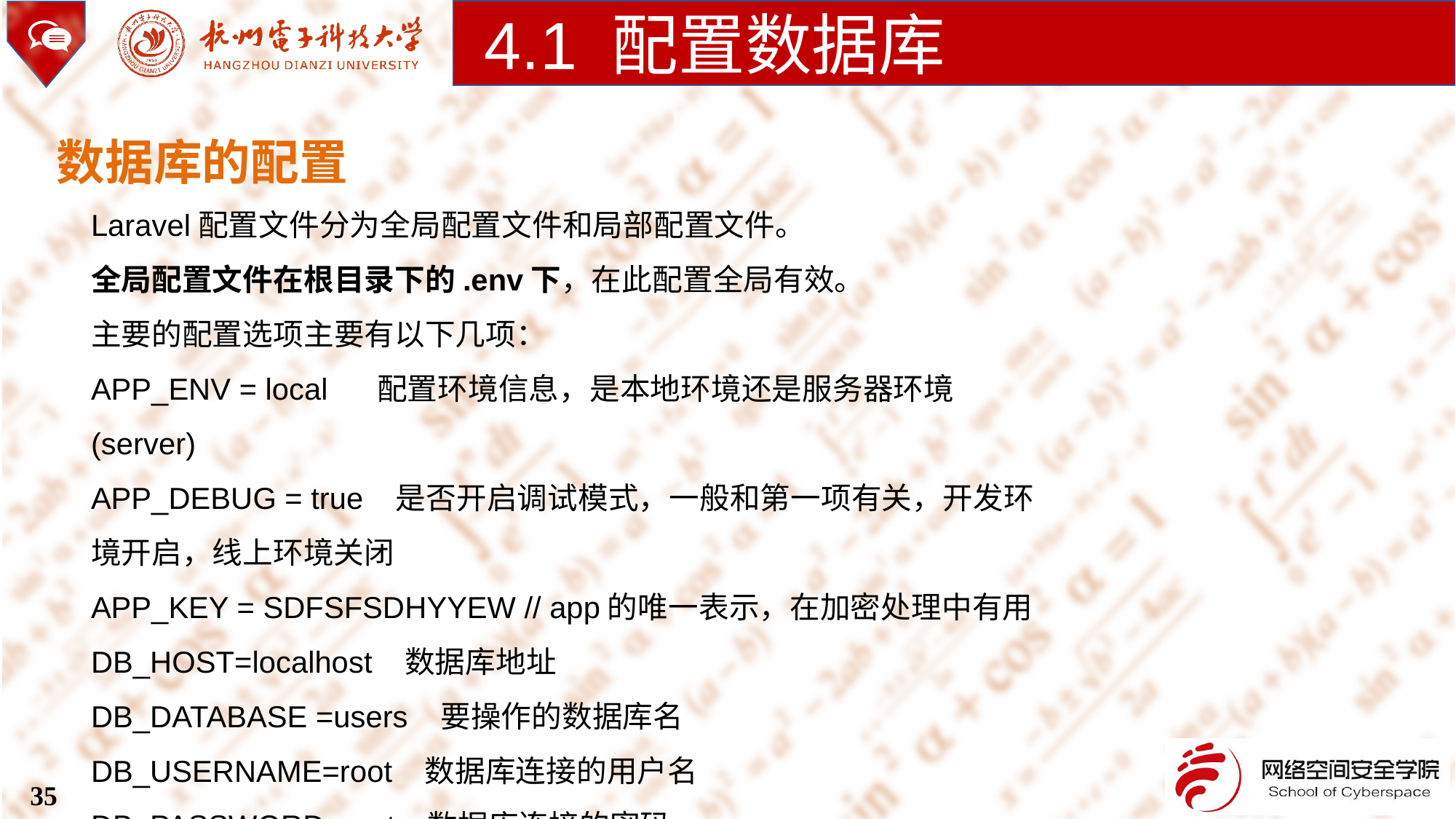

4.1 配置数据库
数据库的配置
Laravel配置文件分为全局配置文件和局部配置文件。
全局配置文件在根目录下的.env下，在此配置全局有效。
主要的配置选项主要有以下几项：
APP_ENV = local     配置环境信息，是本地环境还是服务器环境(server)
APP_DEBUG = true   是否开启调试模式，一般和第一项有关，开发环境开启，线上环境关闭
APP_KEY = SDFSFSDHYYEW // app的唯一表示，在加密处理中有用
DB_HOST=localhost   数据库地址
DB_DATABASE =users   要操作的数据库名
DB_USERNAME=root   数据库连接的用户名
DB_PASSWORD=root   数据库连接的密码
35